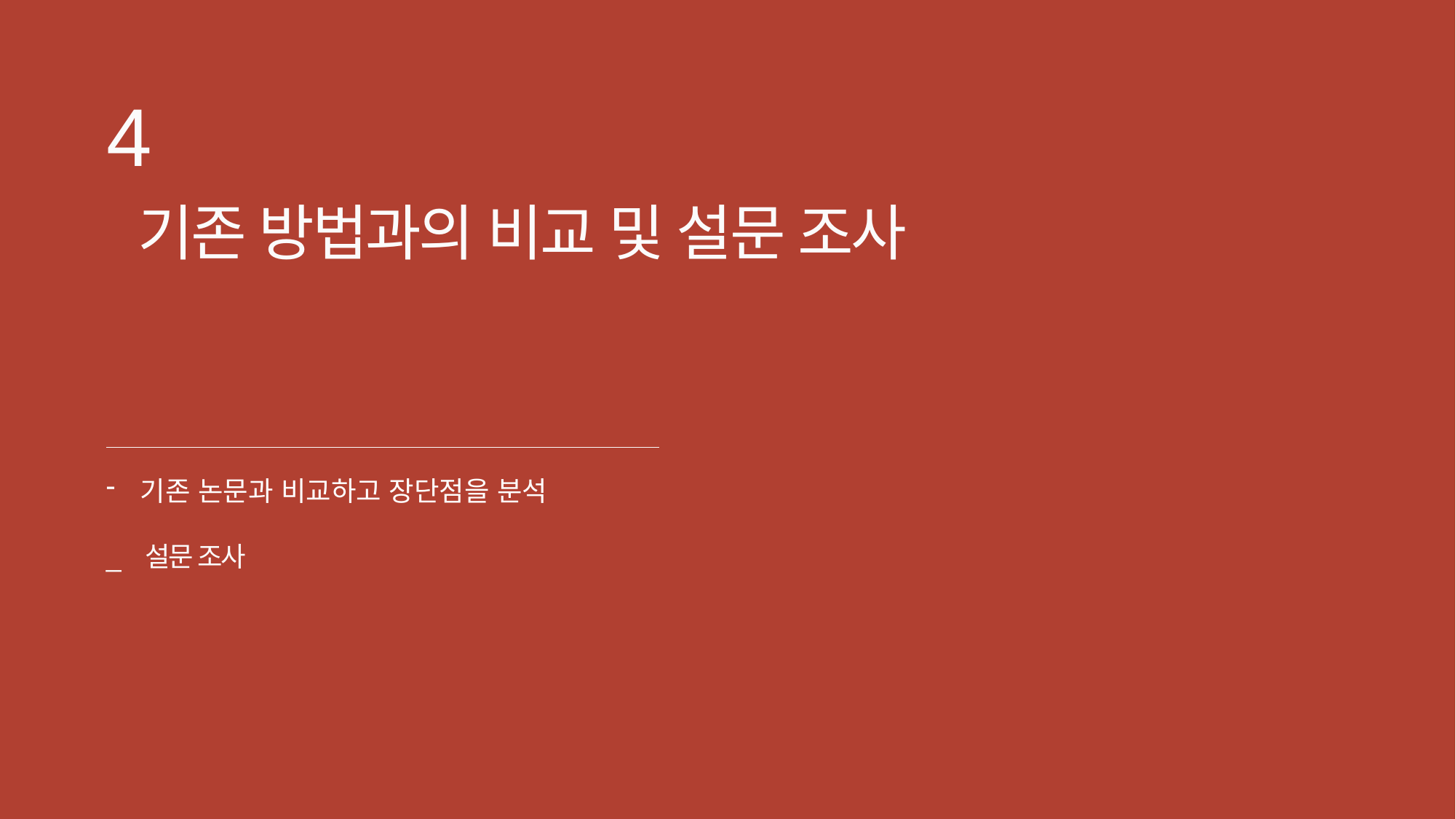

4
 기존 방법과의 비교 및 설문 조사
기존 논문과 비교하고 장단점을 분석

_   설문 조사